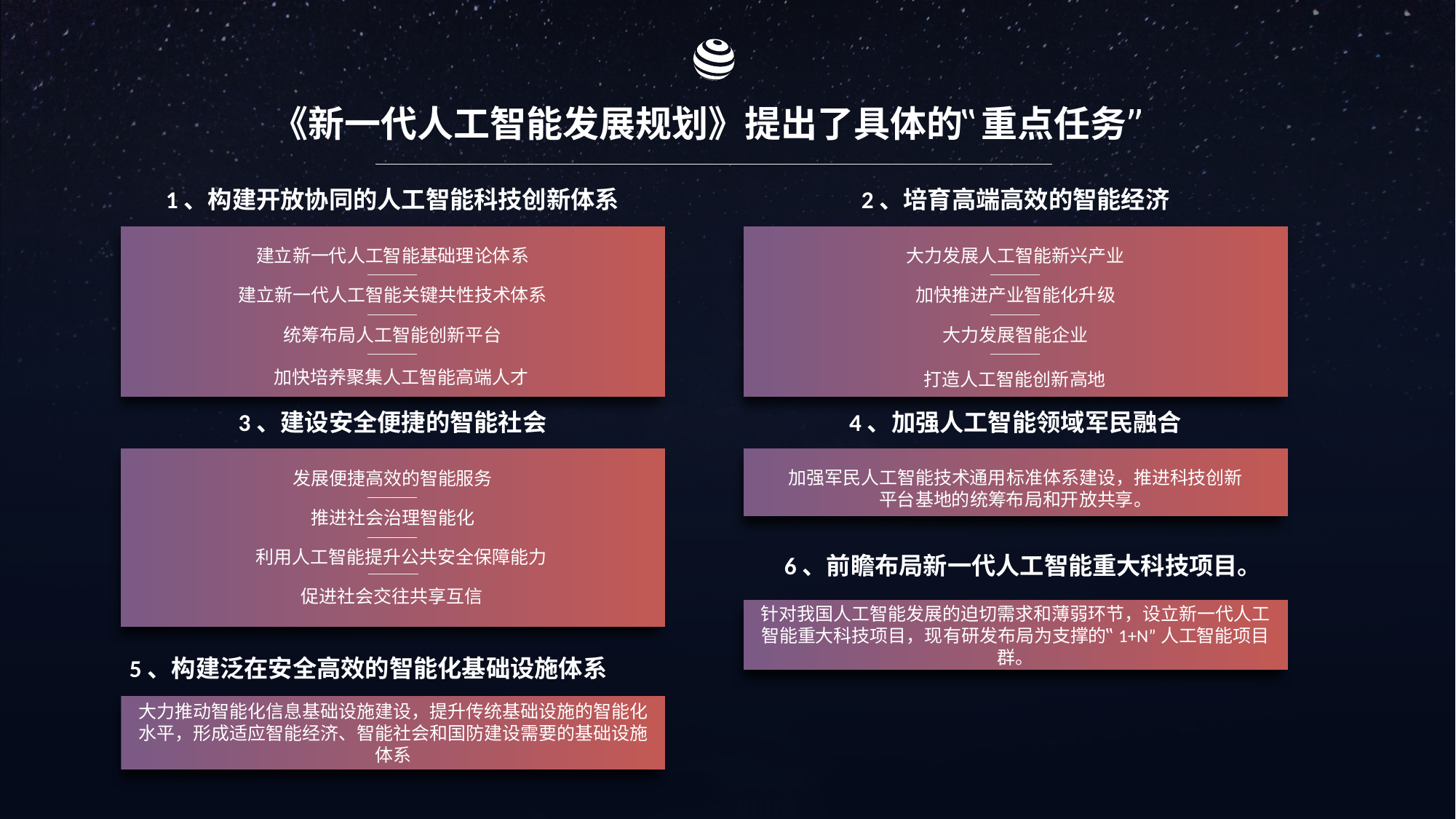

《新一代人工智能发展规划》提出了具体的“重点任务”
1、构建开放协同的人工智能科技创新体系
2、培育高端高效的智能经济

建立新一代人工智能基础理论体系
建立新一代人工智能关键共性技术体系
统筹布局人工智能创新平台
大力发展人工智能新兴产业
加快推进产业智能化升级
大力发展智能企业
加快培养聚集人工智能高端人才
打造人工智能创新高地
3、建设安全便捷的智能社会
4、加强人工智能领域军民融合

发展便捷高效的智能服务
推进社会治理智能化
加强军民人工智能技术通用标准体系建设，推进科技创新平台基地的统筹布局和开放共享。
利用人工智能提升公共安全保障能力
6、前瞻布局新一代人工智能重大科技项目。
促进社会交往共享互信
针对我国人工智能发展的迫切需求和薄弱环节，设立新一代人工智能重大科技项目，现有研发布局为支撑的“1+N”人工智能项目群。
5、构建泛在安全高效的智能化基础设施体系
大力推动智能化信息基础设施建设，提升传统基础设施的智能化水平，形成适应智能经济、智能社会和国防建设需要的基础设施体系